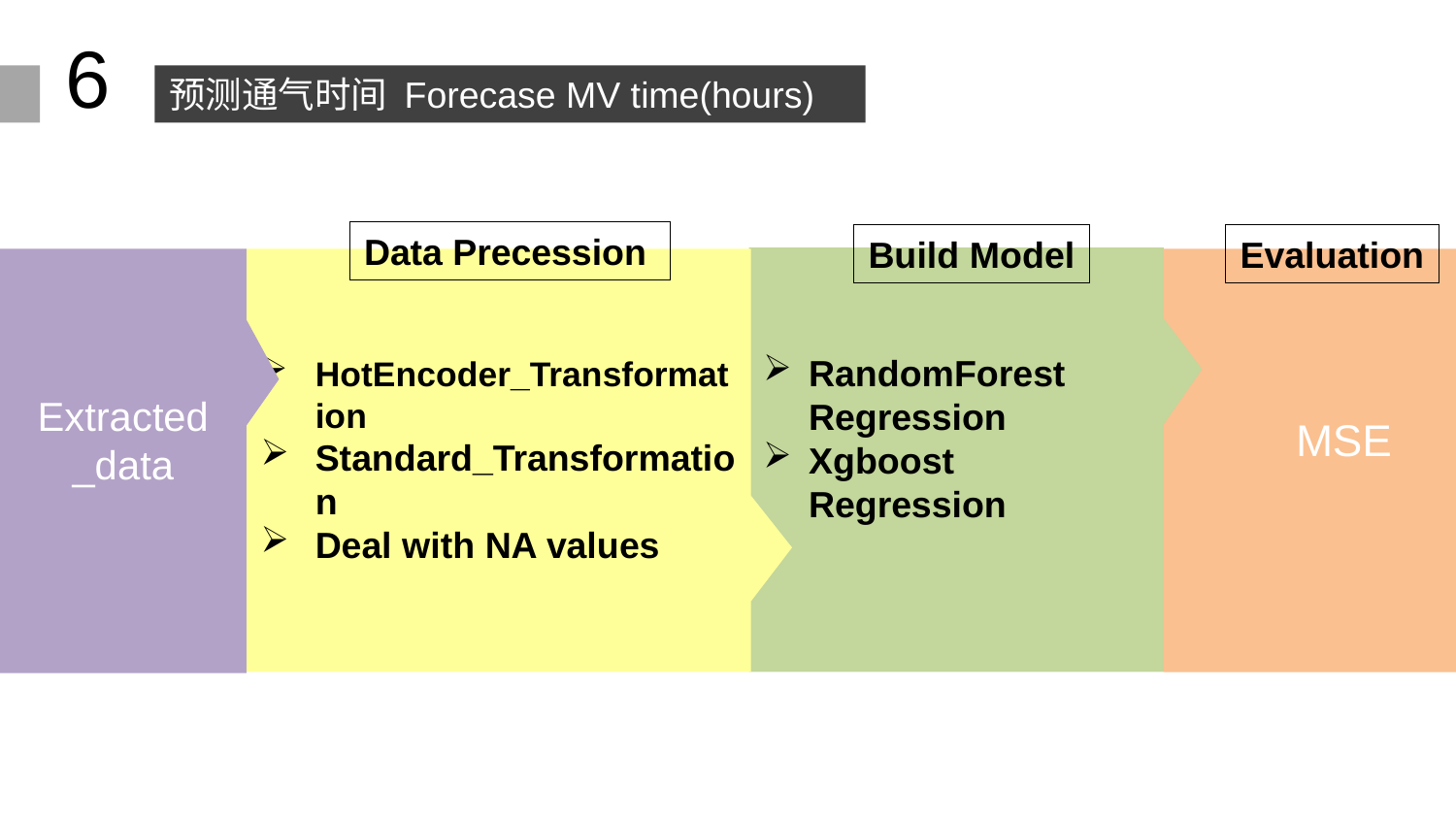

6

预测通气时间 Forecase MV time(hours)

HotEncoder_Transformation
Standard_Transformation
Deal with NA values

Data Precession
Build Model
Evaluation
RandomForest Regression
Xgboost Regression

MSE

Extracted
_data